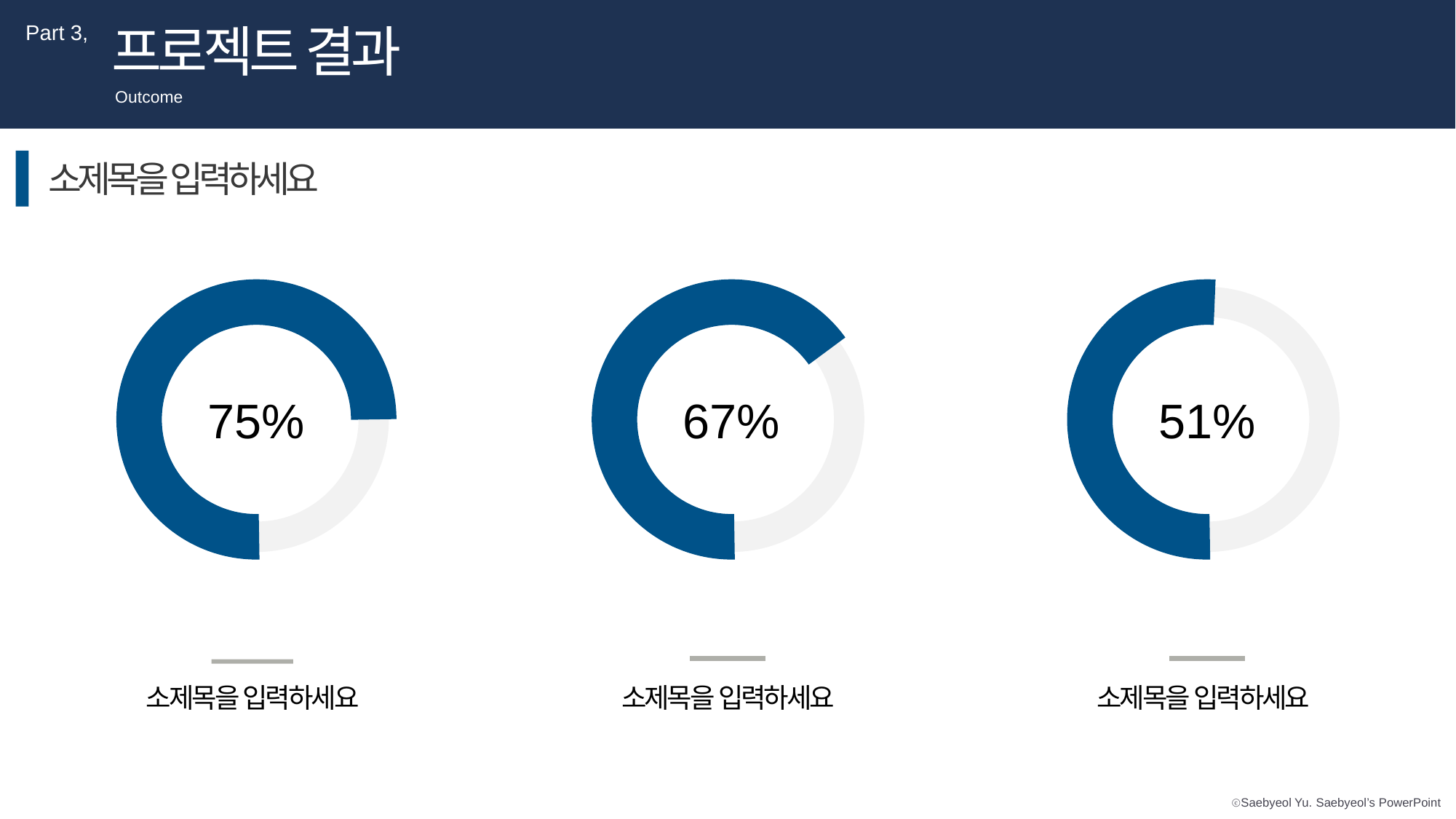

프로젝트 결과
Part 3,
Outcome

소제목을 입력하세요
ABC

75%
67%
51%

소제목을 입력하세요
소제목을 입력하세요
소제목을 입력하세요